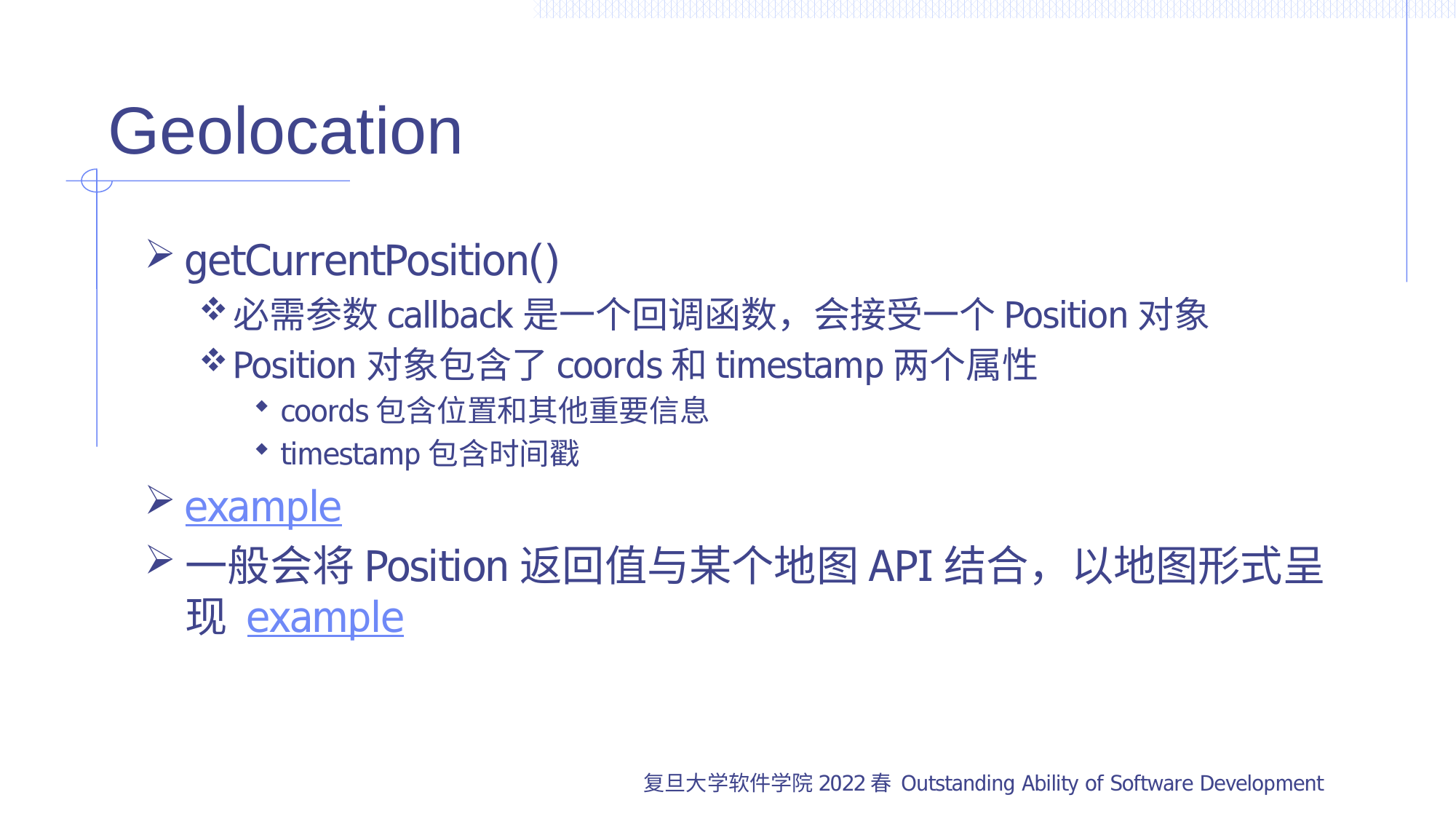

# Geolocation
getCurrentPosition()
必需参数callback是一个回调函数，会接受一个Position对象
Position对象包含了coords和timestamp两个属性
coords包含位置和其他重要信息
timestamp包含时间戳
example
一般会将Position返回值与某个地图API结合，以地图形式呈现 example